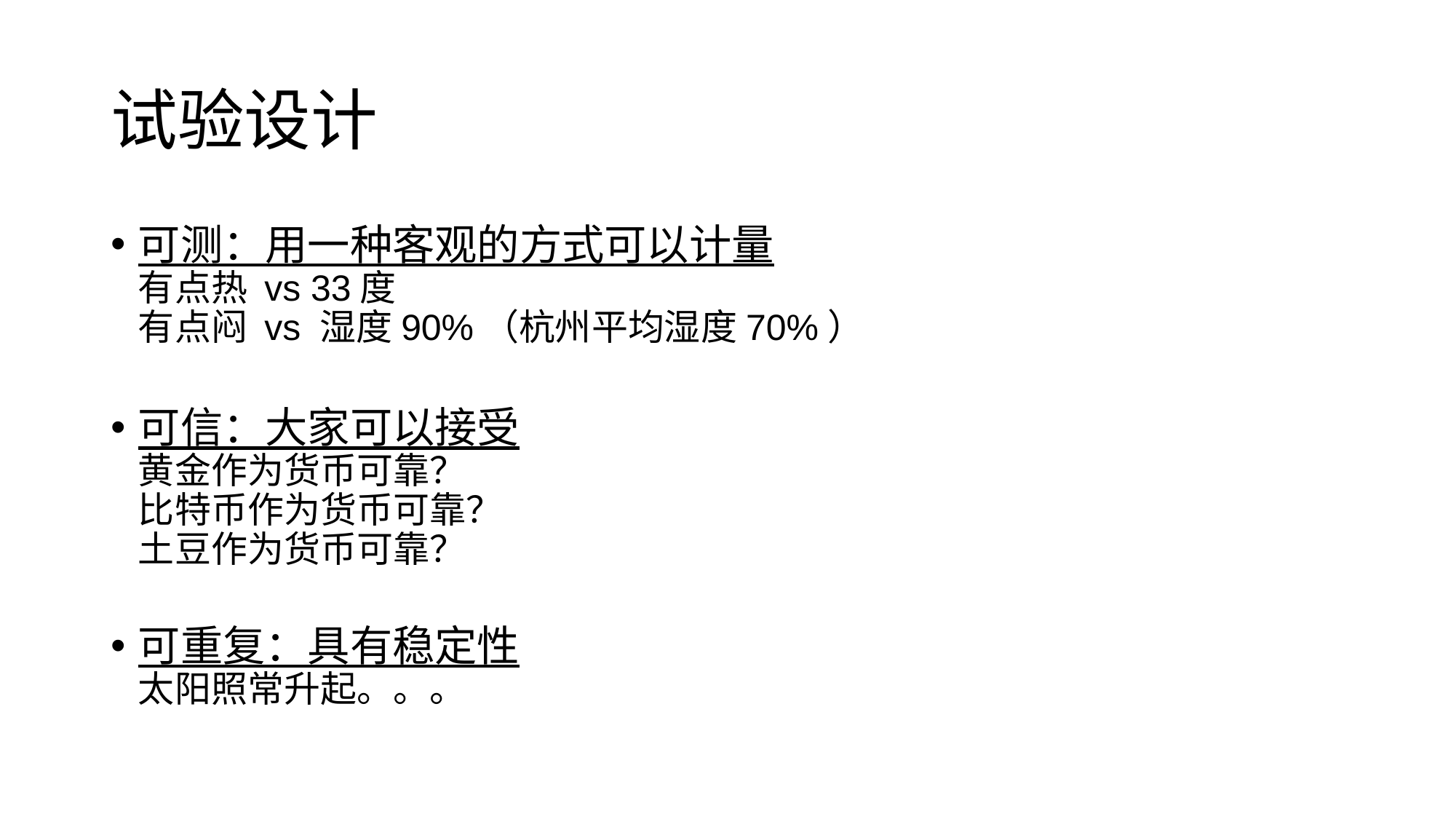

# 试验设计
可测：用一种客观的方式可以计量
有点热 vs 33度
有点闷 vs 湿度90%（杭州平均湿度70%）
可信：大家可以接受
黄金作为货币可靠？
比特币作为货币可靠？
土豆作为货币可靠？
可重复：具有稳定性
太阳照常升起。。。